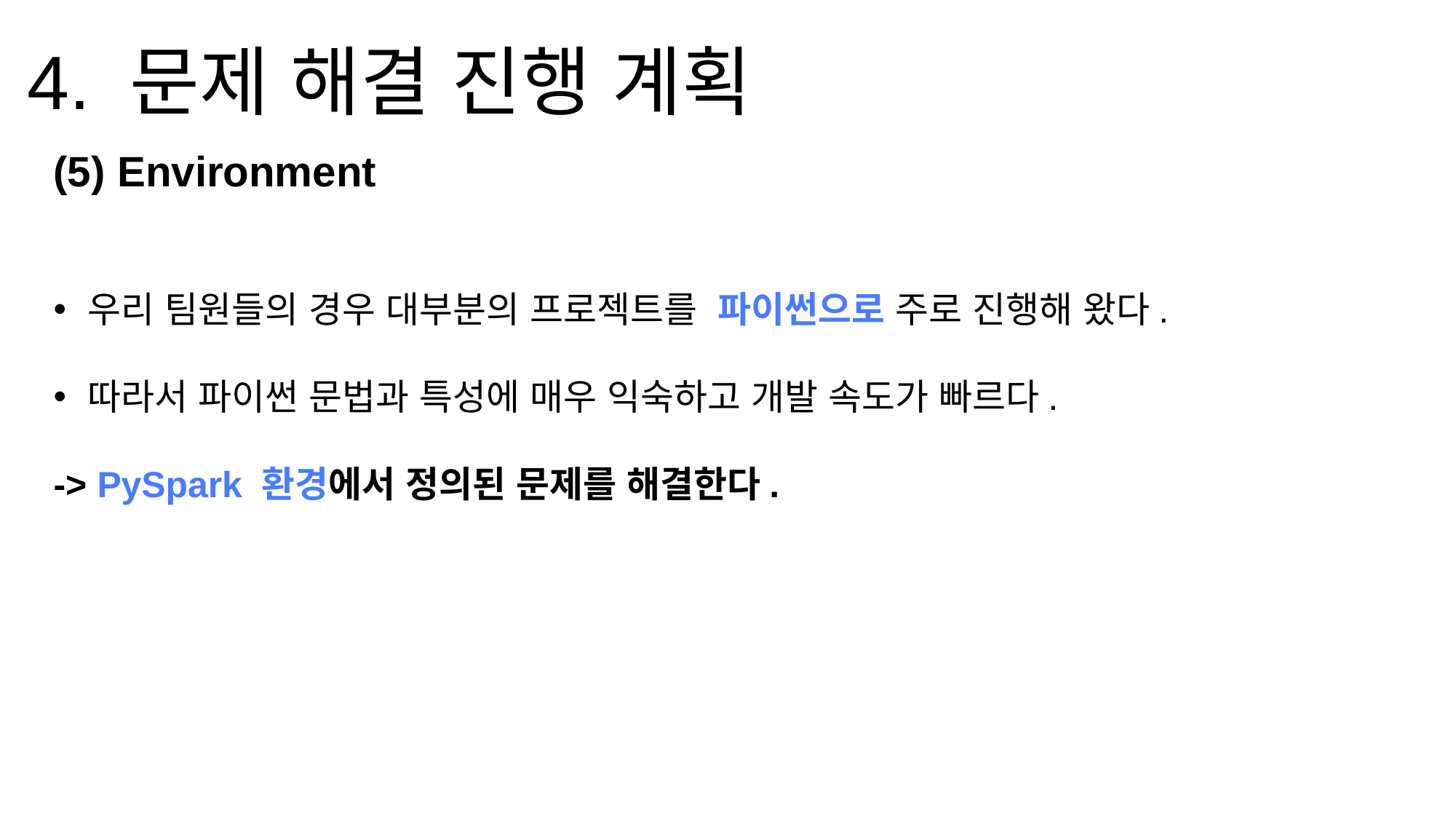

4. 문제 해결 진행 계획
(5) Environment

우리 팀원들의 경우 대부분의 프로젝트를  파이썬으로 주로 진행해 왔다.

따라서 파이썬 문법과 특성에 매우 익숙하고 개발 속도가 빠르다.

-> PySpark 환경에서 정의된 문제를 해결한다.